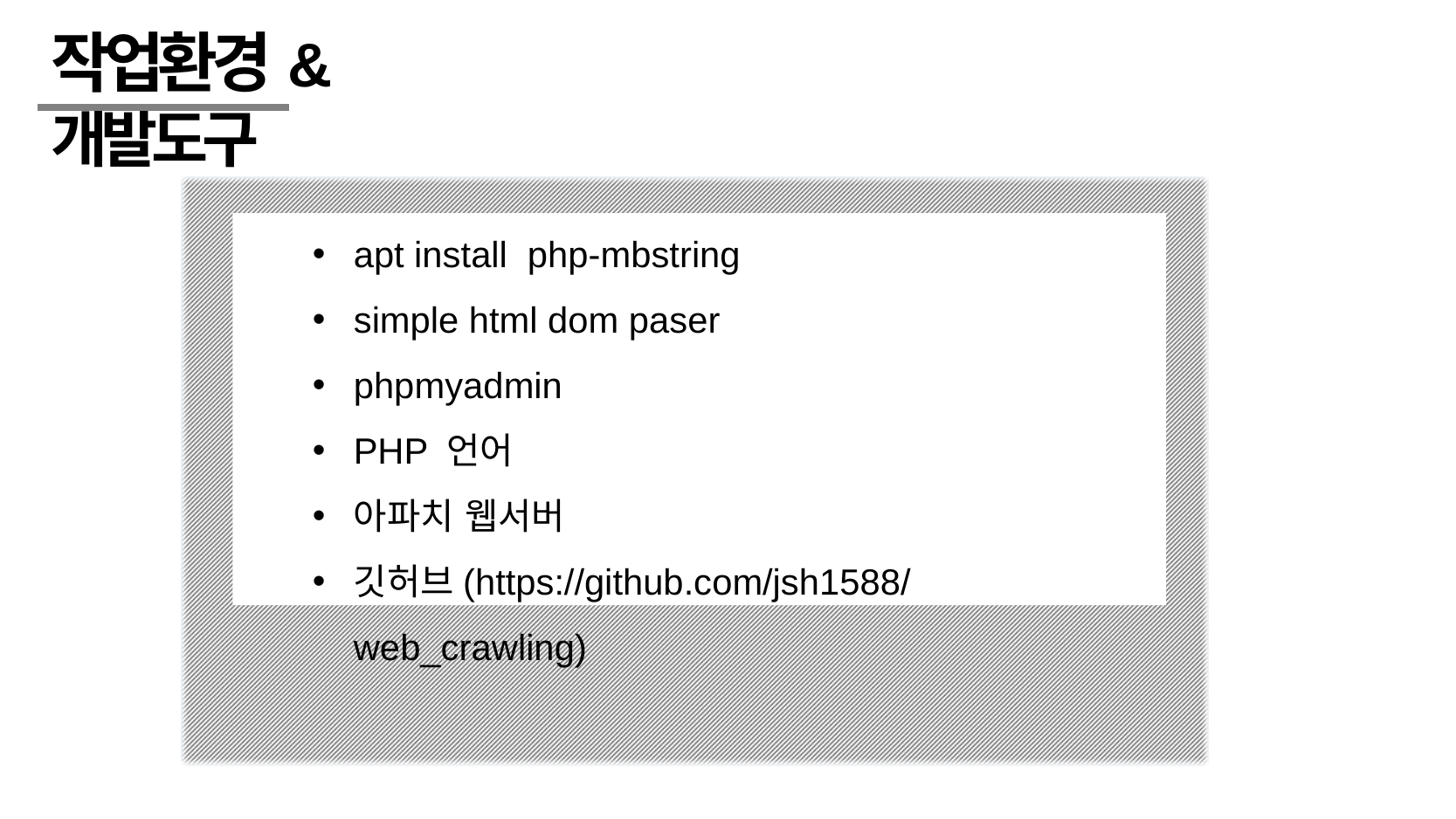

작업환경&개발도구

apt install  php-mbstring
simple html dom paser
phpmyadmin
PHP 언어
아파치 웹서버
깃허브(https://github.com/jsh1588/web_crawling)